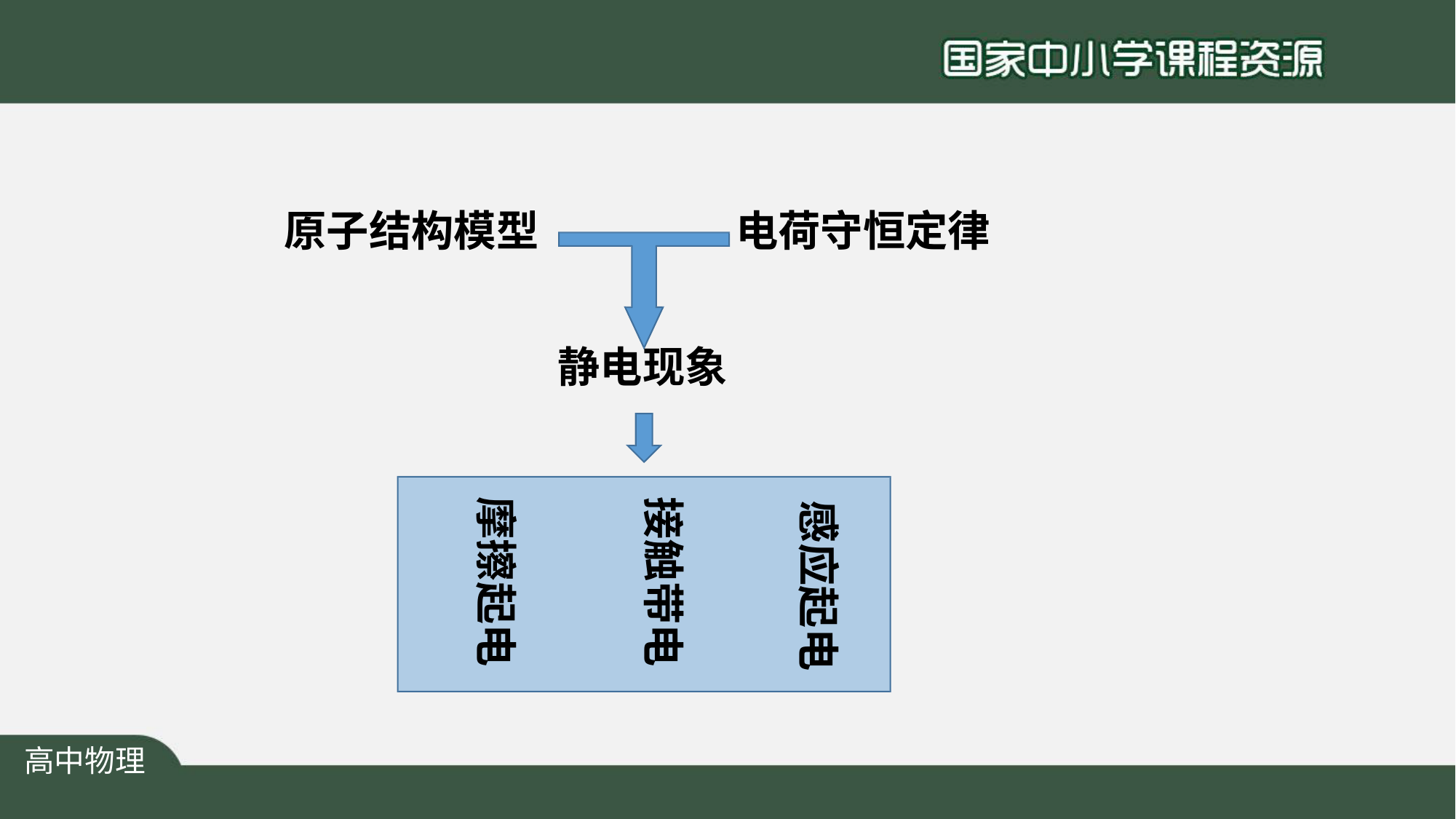

原子结构模型
# 电荷守恒定律

静电现象

摩擦起电
接触带电
感应起电
高中物理